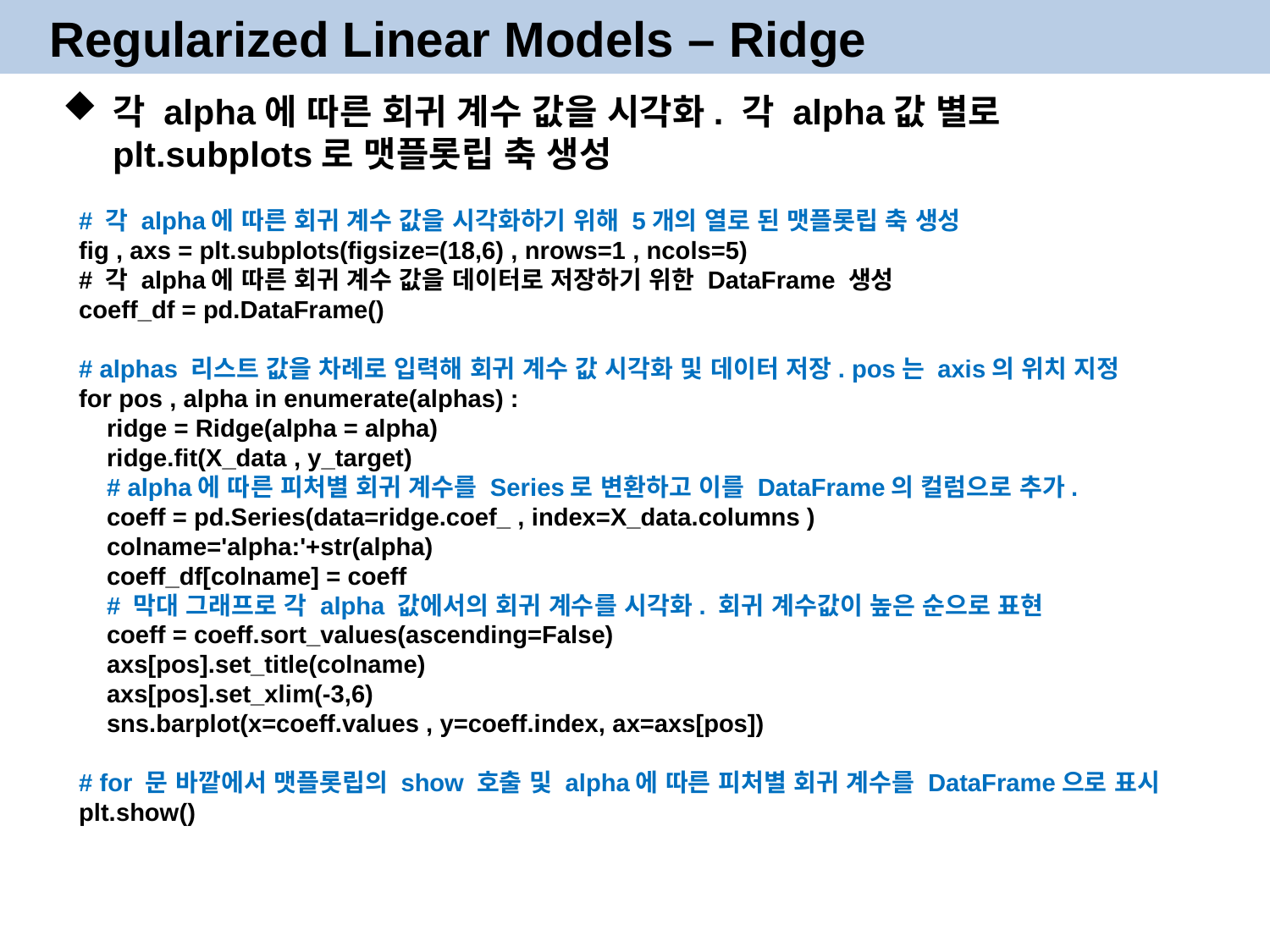

Regularized Linear Models – Ridge
각 alpha에 따른 회귀 계수 값을 시각화. 각 alpha값 별로 plt.subplots로 맷플롯립 축 생성
# 각 alpha에 따른 회귀 계수 값을 시각화하기 위해 5개의 열로 된 맷플롯립 축 생성
fig , axs = plt.subplots(figsize=(18,6) , nrows=1 , ncols=5)
# 각 alpha에 따른 회귀 계수 값을 데이터로 저장하기 위한 DataFrame 생성
coeff_df = pd.DataFrame()

# alphas 리스트 값을 차례로 입력해 회귀 계수 값 시각화 및 데이터 저장. pos는 axis의 위치 지정
for pos , alpha in enumerate(alphas) :
    ridge = Ridge(alpha = alpha)
    ridge.fit(X_data , y_target)
    # alpha에 따른 피처별 회귀 계수를 Series로 변환하고 이를 DataFrame의 컬럼으로 추가.
    coeff = pd.Series(data=ridge.coef_ , index=X_data.columns )
    colname='alpha:'+str(alpha)
    coeff_df[colname] = coeff
    # 막대 그래프로 각 alpha 값에서의 회귀 계수를 시각화. 회귀 계수값이 높은 순으로 표현
    coeff = coeff.sort_values(ascending=False)
    axs[pos].set_title(colname)
    axs[pos].set_xlim(-3,6)
    sns.barplot(x=coeff.values , y=coeff.index, ax=axs[pos])

# for 문 바깥에서 맷플롯립의 show 호출 및 alpha에 따른 피처별 회귀 계수를 DataFrame으로 표시
plt.show()